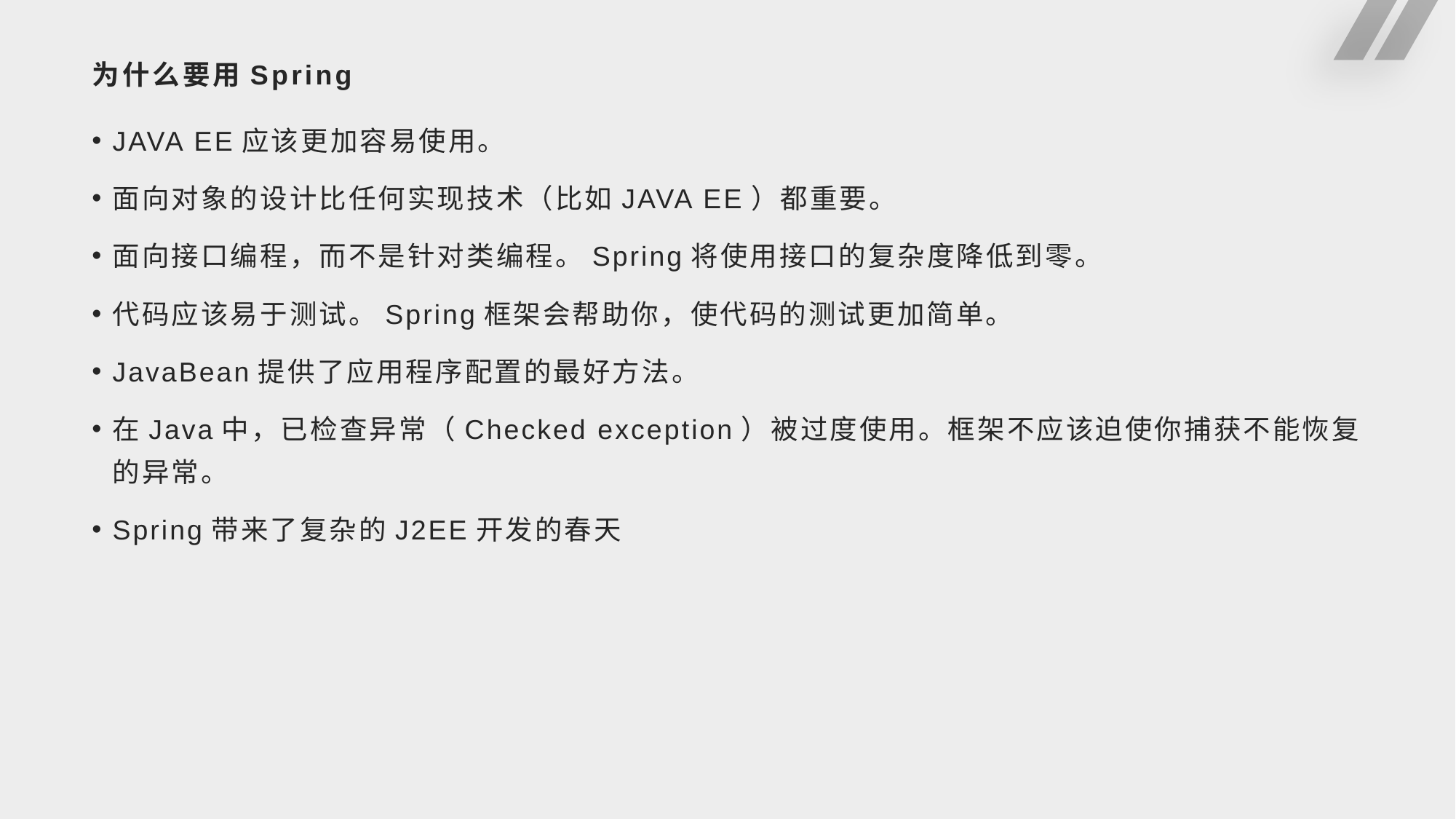

# 为什么要用Spring
JAVA EE应该更加容易使用。
面向对象的设计比任何实现技术（比如JAVA EE）都重要。
面向接口编程，而不是针对类编程。Spring将使用接口的复杂度降低到零。
代码应该易于测试。Spring框架会帮助你，使代码的测试更加简单。
JavaBean提供了应用程序配置的最好方法。
在Java中，已检查异常（Checked exception）被过度使用。框架不应该迫使你捕获不能恢复的异常。
Spring带来了复杂的J2EE开发的春天